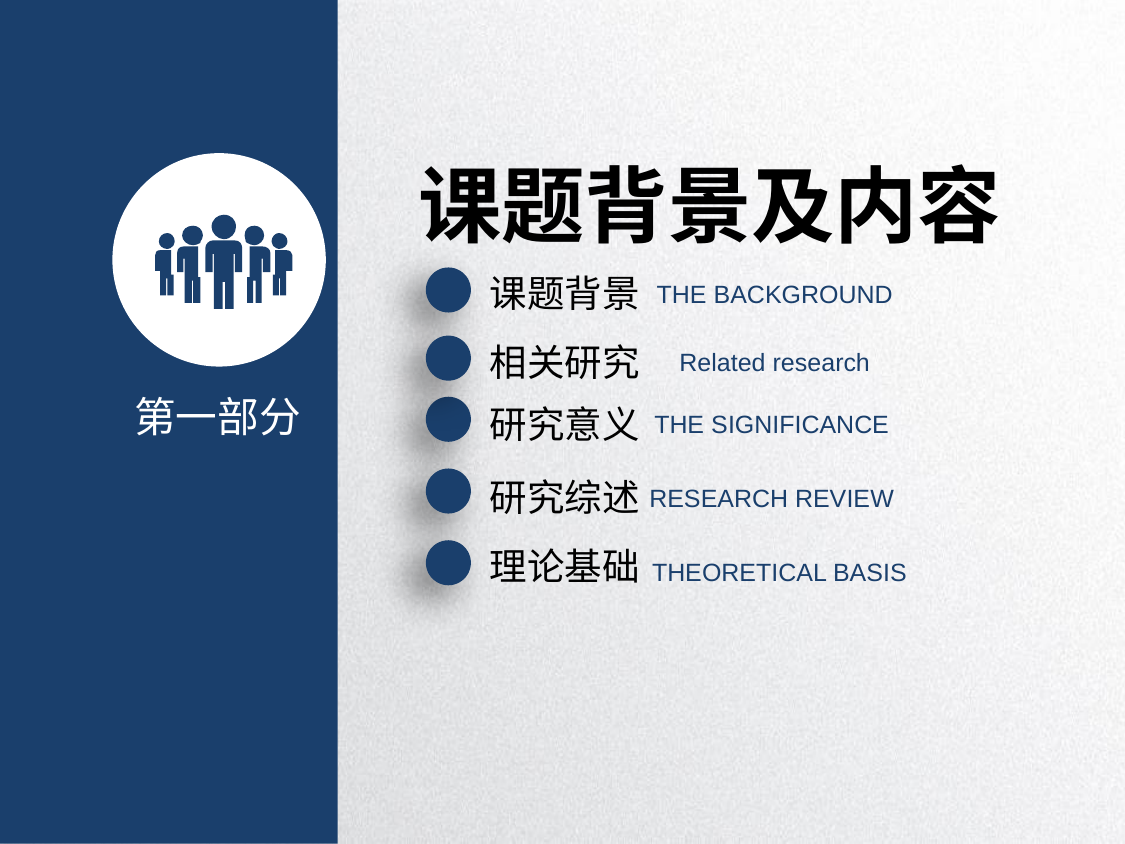

课题背景及内容

课题背景

THE BACKGROUND
相关研究

Related research
第一部分
研究意义

THE SIGNIFICANCE
研究综述

RESEARCH REVIEW
理论基础

THEORETICAL BASIS